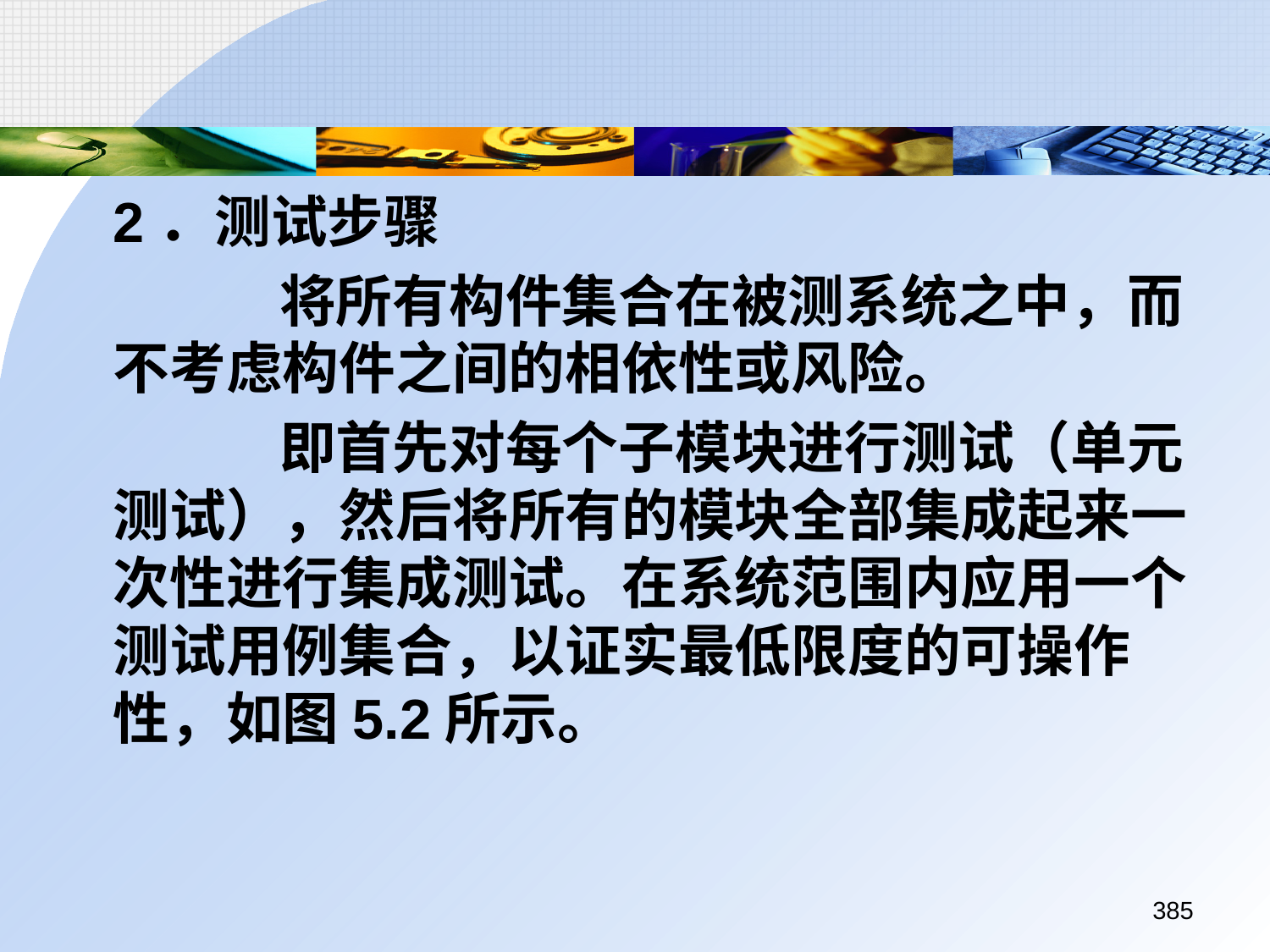

2．测试步骤
		  将所有构件集合在被测系统之中，而不考虑构件之间的相依性或风险。
		  即首先对每个子模块进行测试（单元测试），然后将所有的模块全部集成起来一次性进行集成测试。在系统范围内应用一个测试用例集合，以证实最低限度的可操作性，如图5.2所示。

385